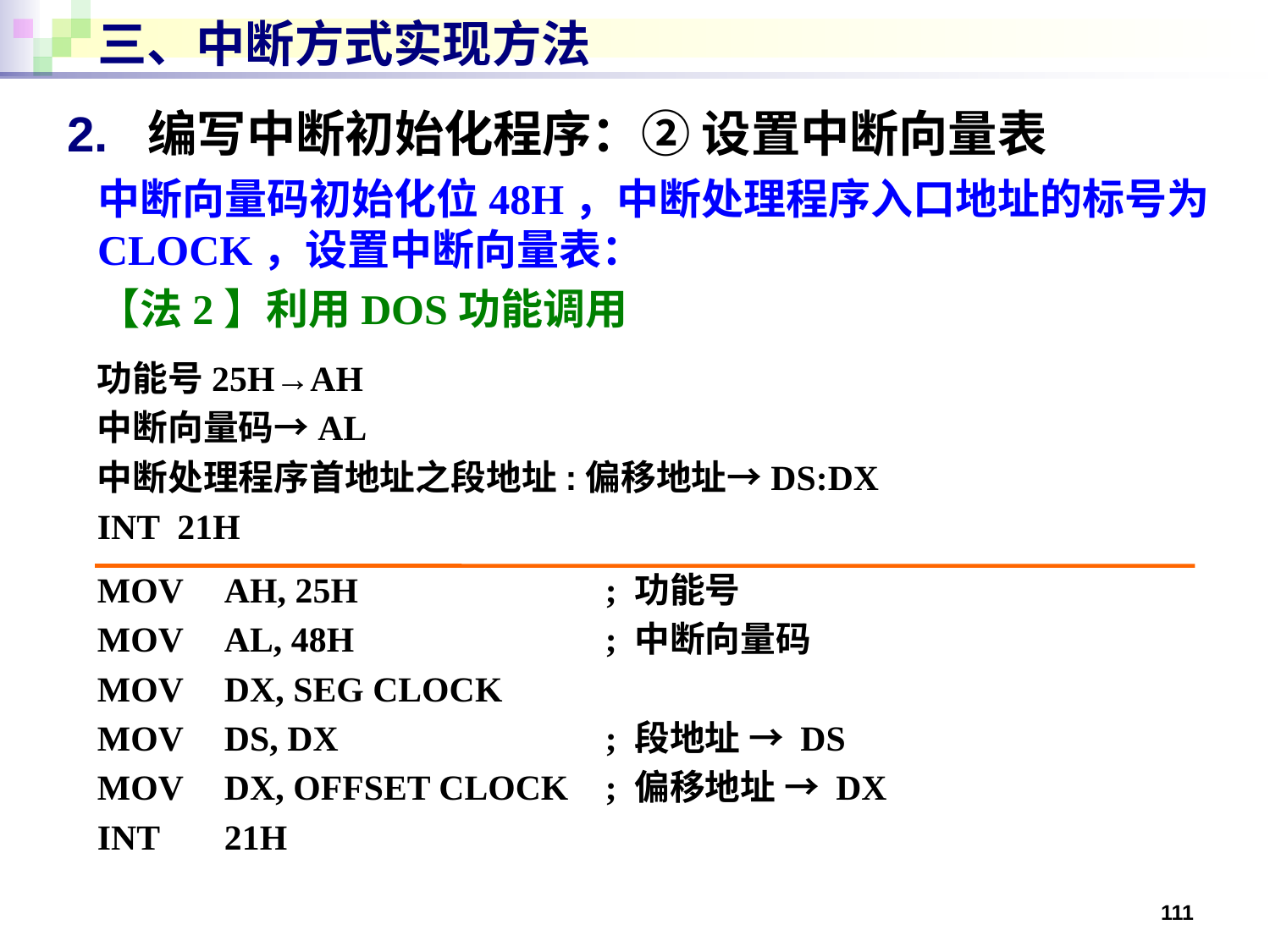

# 三、中断方式实现方法
2.  编写中断初始化程序：② 设置中断向量表
中断向量码初始化位48H，中断处理程序入口地址的标号为CLOCK，设置中断向量表：
【法2】利用DOS功能调用
功能号25H→AH
中断向量码→AL
中断处理程序首地址之段地址:偏移地址→DS:DX
INT  21H
MOV	AH, 25H		; 功能号
MOV	AL, 48H		; 中断向量码
MOV	DX, SEG CLOCK
MOV	DS, DX			; 段地址 → DS
MOV	DX, OFFSET CLOCK	; 偏移地址 → DX
INT	21H

111